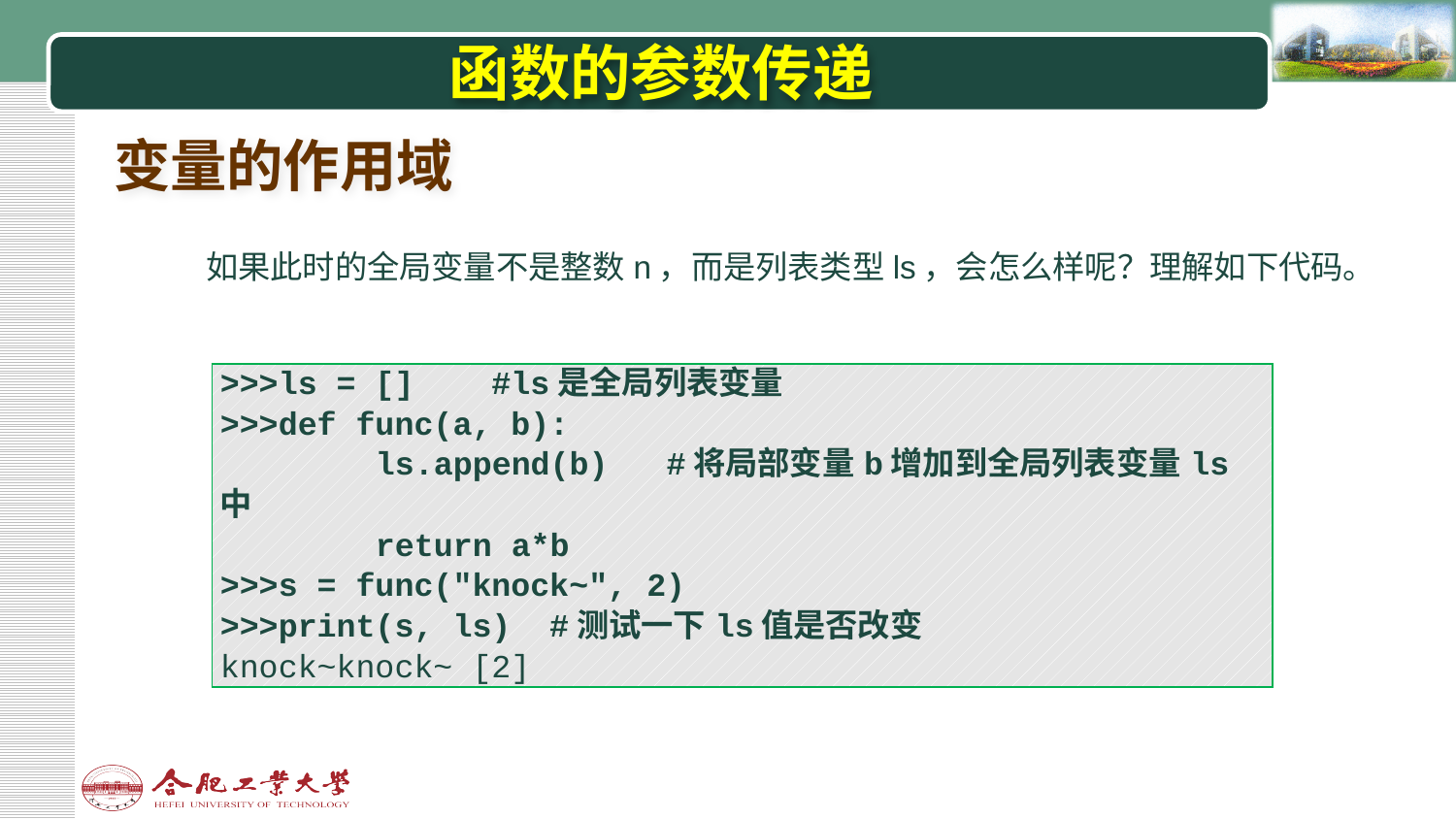

# 函数的参数传递
变量的作用域
如果此时的全局变量不是整数n，而是列表类型ls，会怎么样呢？理解如下代码。
| >>>ls = [] #ls是全局列表变量 >>>def func(a, b): ls.append(b) #将局部变量b增加到全局列表变量ls中 return a\*b >>>s = func("knock~", 2) >>>print(s, ls) #测试一下ls值是否改变 knock~knock~ [2] |
| --- |